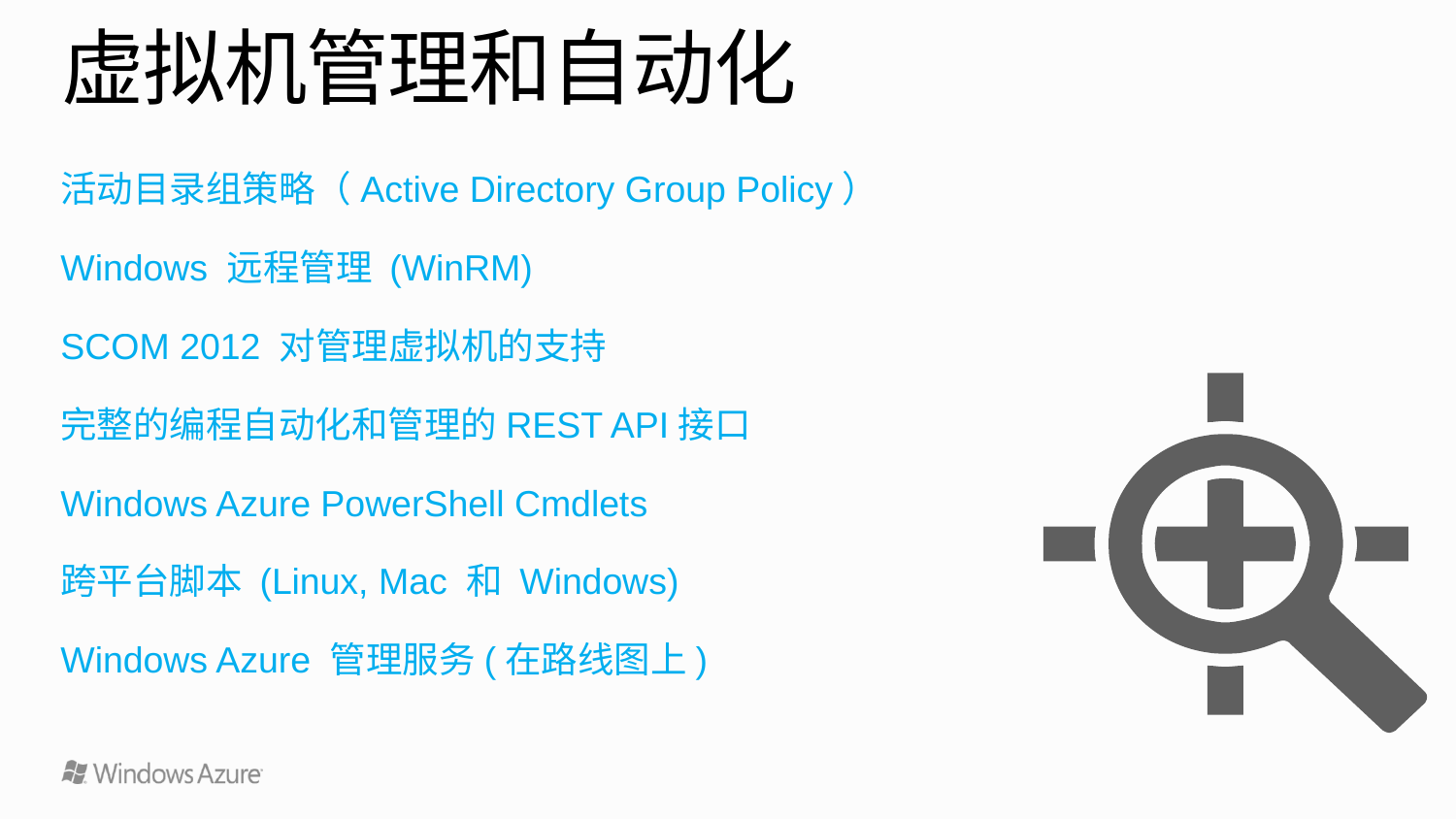

# 虚拟机管理和自动化
活动目录组策略（Active Directory Group Policy）

Windows 远程管理 (WinRM)

SCOM 2012 对管理虚拟机的支持

完整的编程自动化和管理的REST API接口

Windows Azure PowerShell Cmdlets

跨平台脚本 (Linux, Mac 和 Windows)

Windows Azure 管理服务(在路线图上)